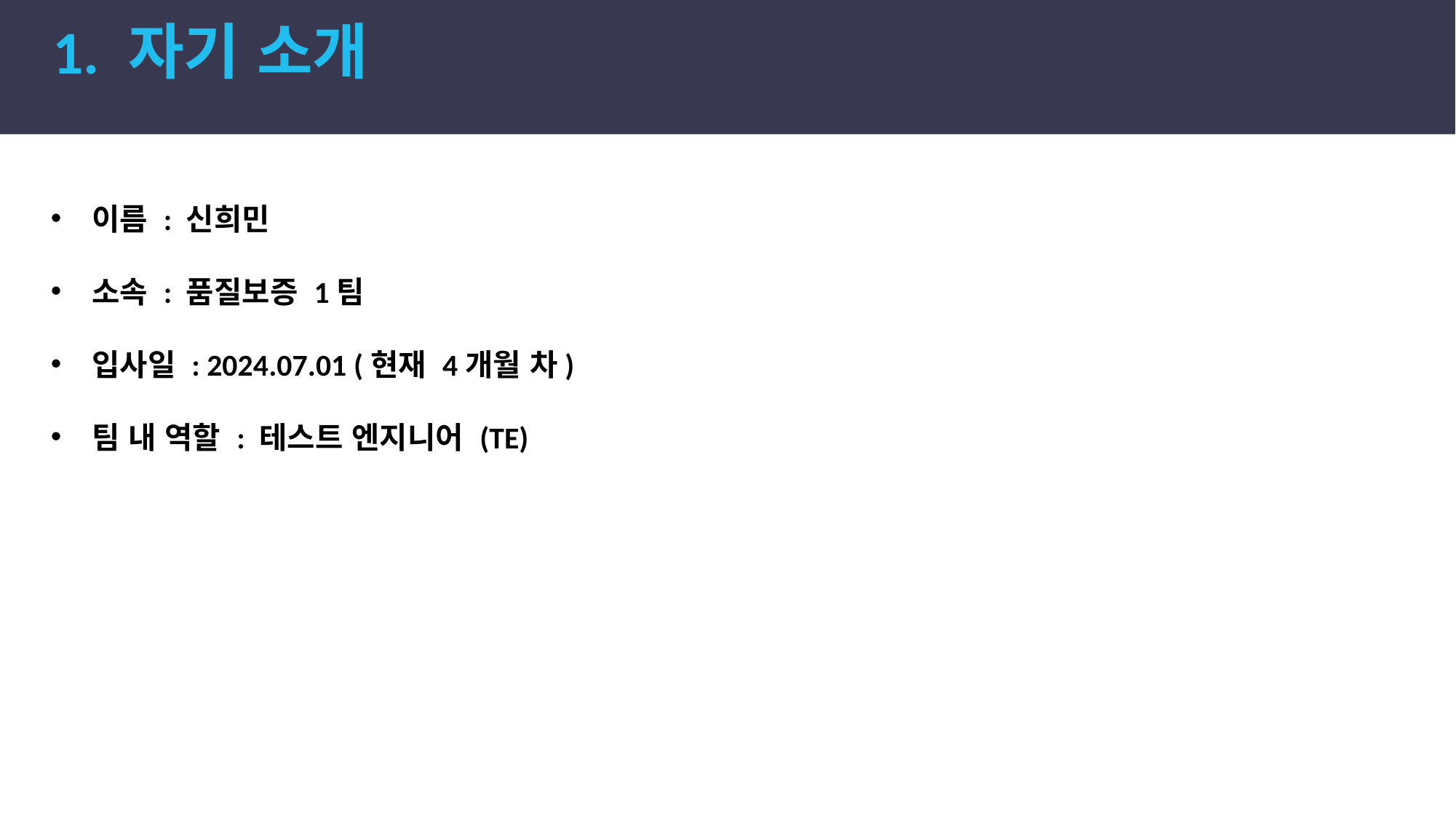

1. 자기 소개
이름 : 신희민

소속 : 품질보증 1팀

입사일 : 2024.07.01 (현재 4개월 차)

팀 내 역할 : 테스트 엔지니어 (TE)